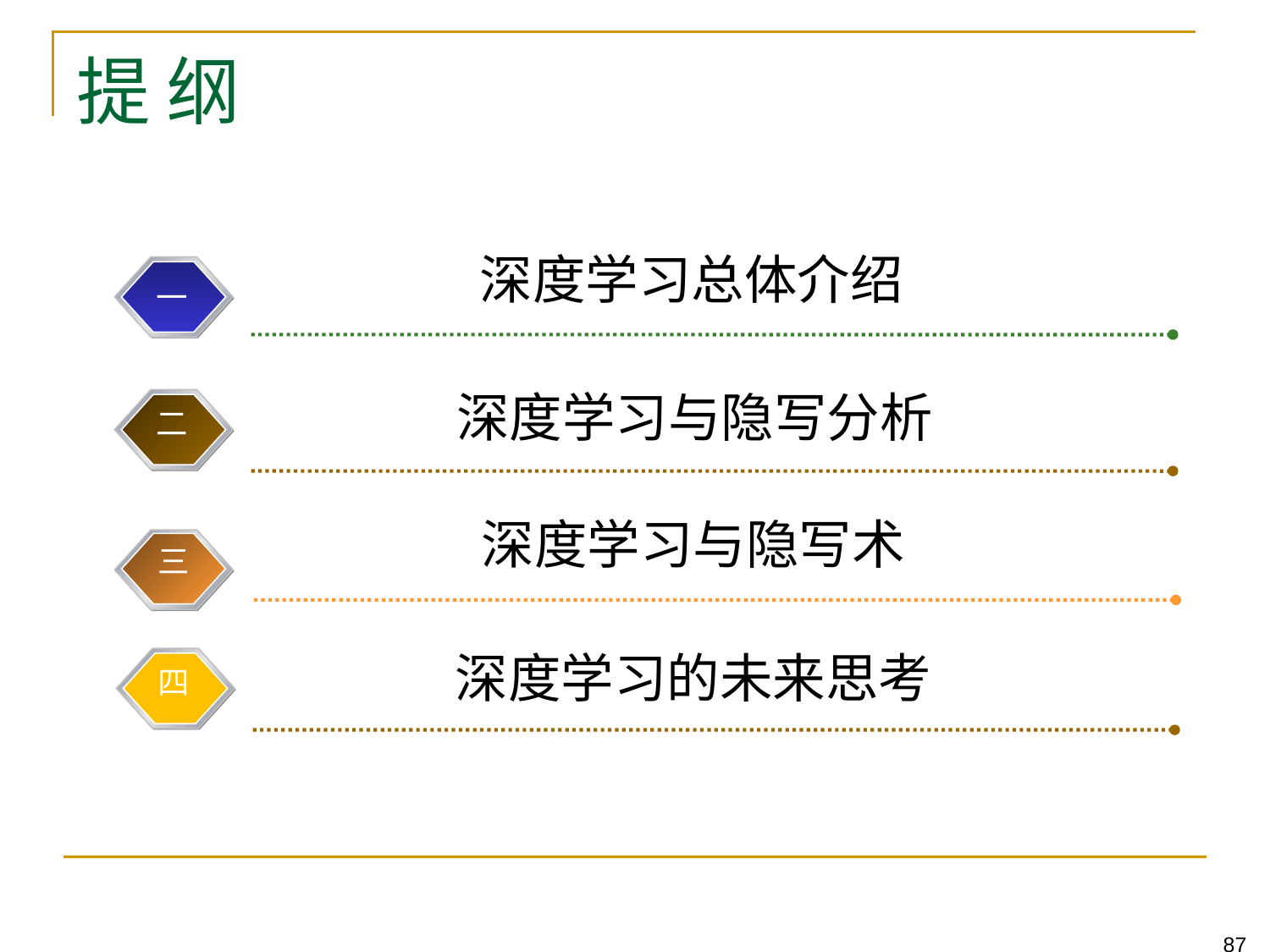

# 提 纲
深度学习总体介绍

一

深度学习与隐写分析

二

深度学习与隐写术

三

深度学习的未来思考

四

87